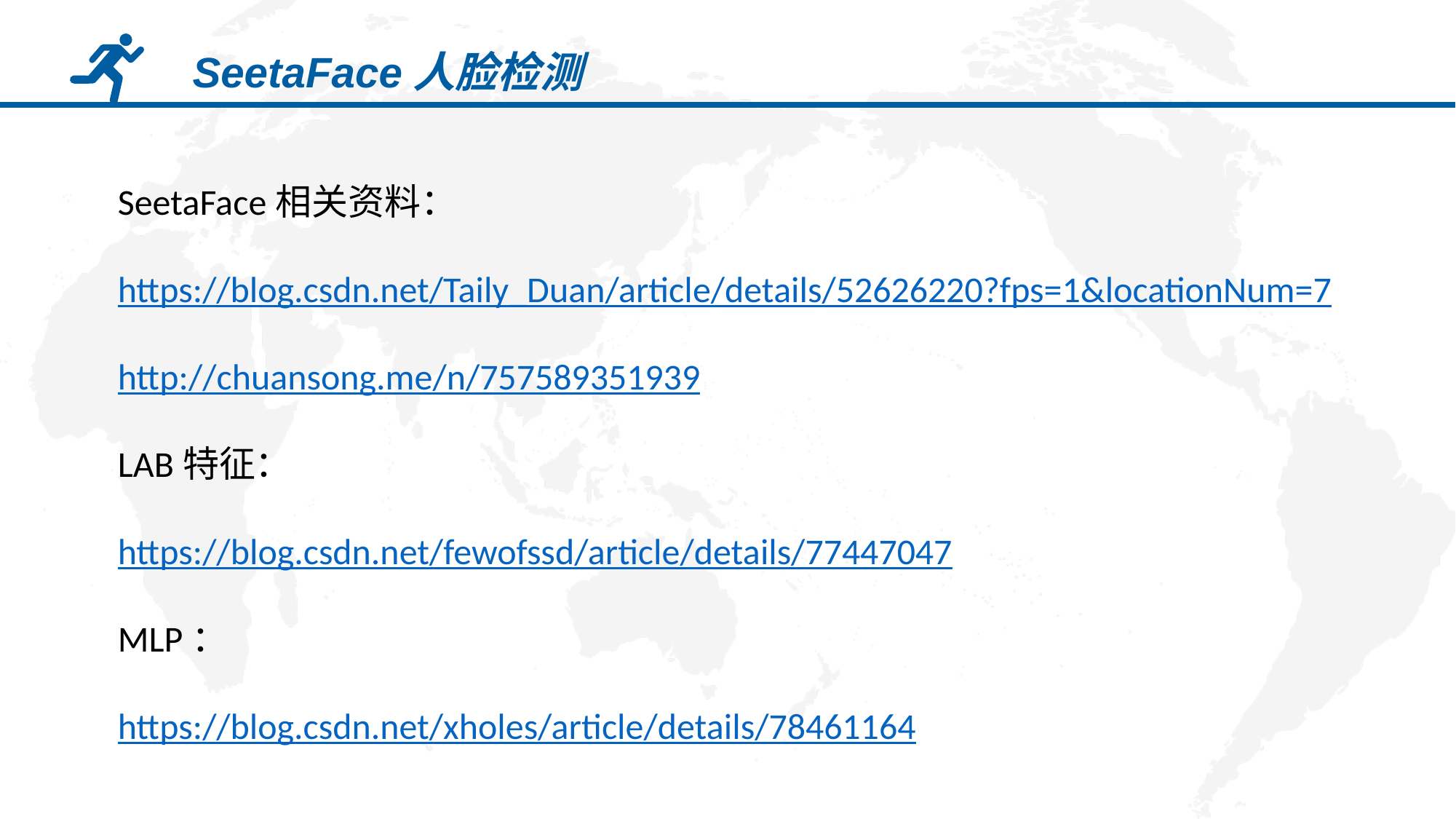

SeetaFace人脸检测
SeetaFace相关资料：

https://blog.csdn.net/Taily_Duan/article/details/52626220?fps=1&locationNum=7

http://chuansong.me/n/757589351939

LAB特征：

https://blog.csdn.net/fewofssd/article/details/77447047

MLP：

https://blog.csdn.net/xholes/article/details/78461164